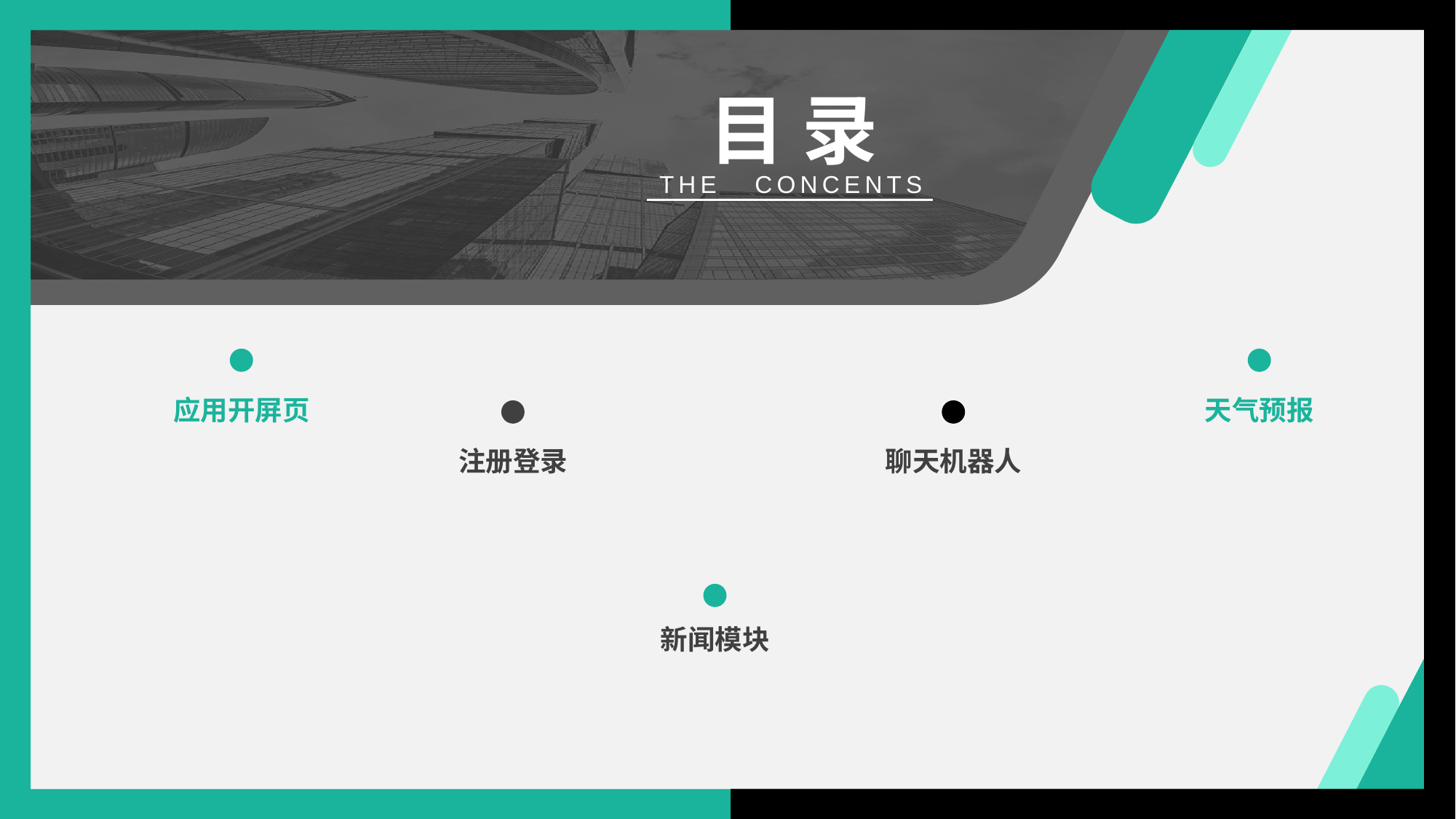

目 录
THE   CONCENTS

天气预报
应用开屏页

注册登录
聊天机器人

新闻模块